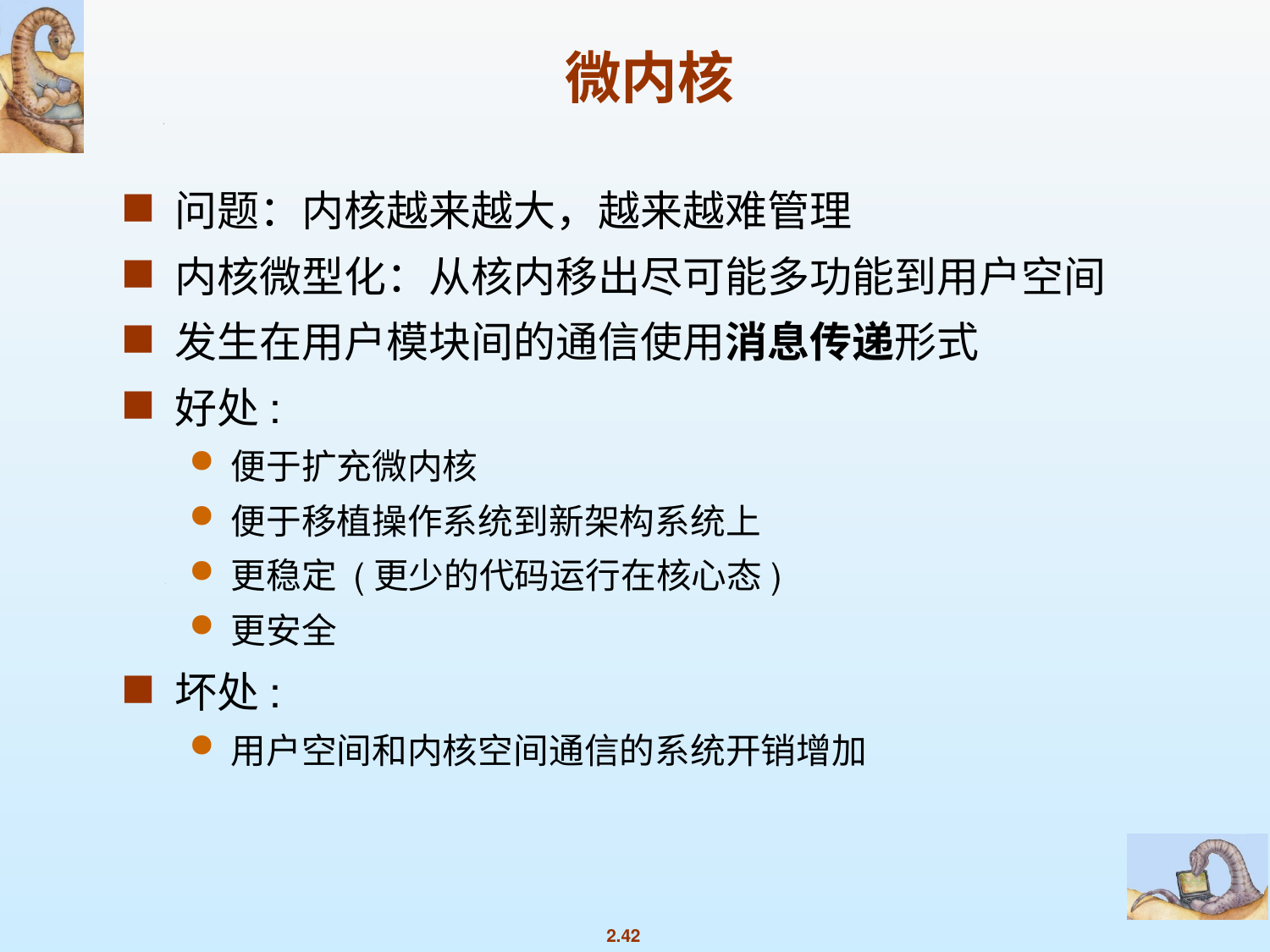

# 微内核
问题：内核越来越大，越来越难管理
内核微型化：从核内移出尽可能多功能到用户空间
发生在用户模块间的通信使用消息传递形式
好处:
便于扩充微内核
便于移植操作系统到新架构系统上
更稳定 (更少的代码运行在核心态)
更安全
坏处:
用户空间和内核空间通信的系统开销增加